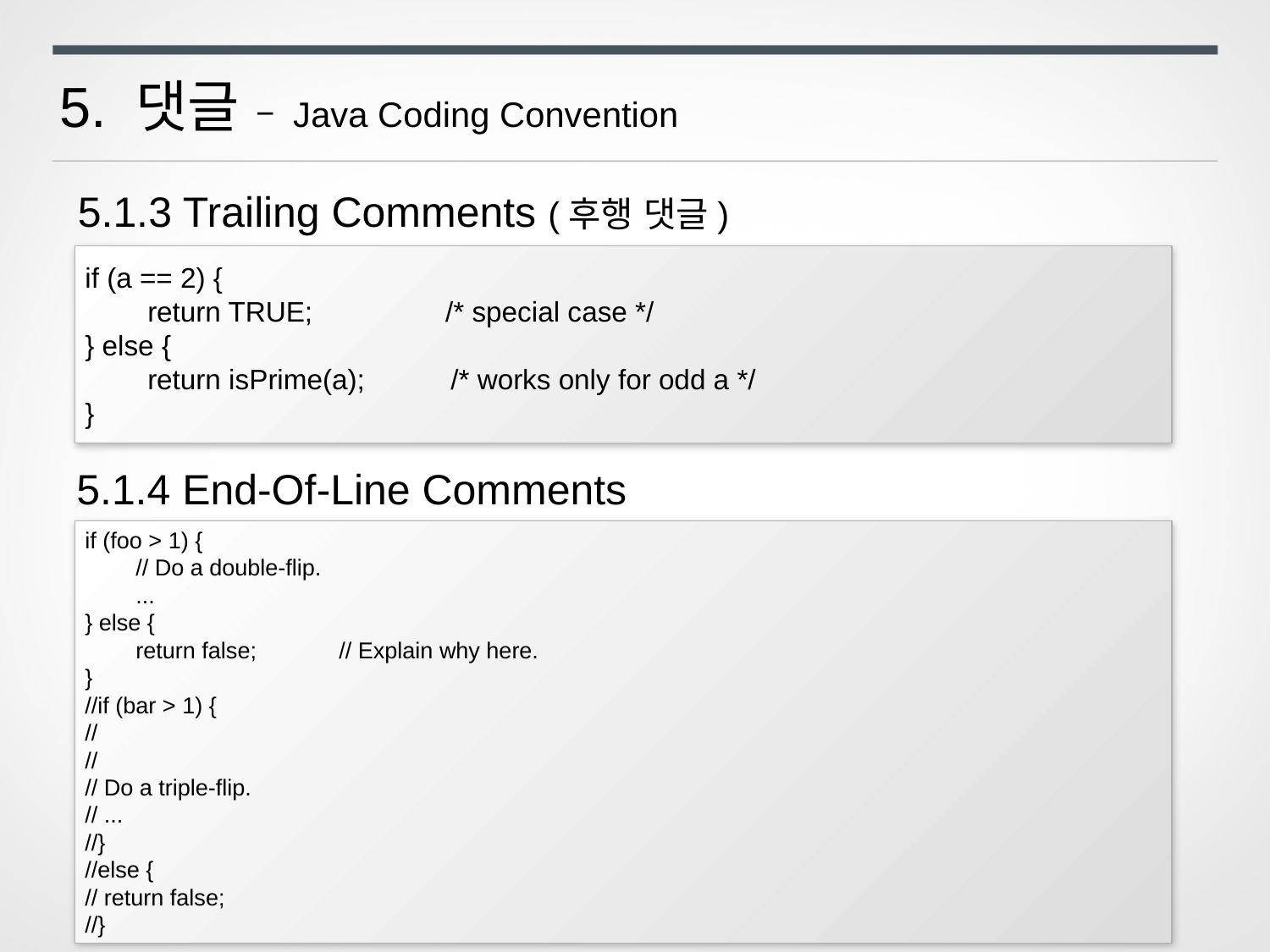

5. 댓글 – Java Coding Convention
5.1.3 Trailing Comments (후행 댓글)
if (a == 2) {
        return TRUE;                 /* special case */
} else {
        return isPrime(a);           /* works only for odd a */
}
5.1.4 End-Of-Line Comments

if (foo > 1) {
        // Do a double-flip.
        ...
} else {
        return false; 	// Explain why here.
}
//if (bar > 1) {
//
//
// Do a triple-flip.
// ...
//}
//else {
// return false;
//}